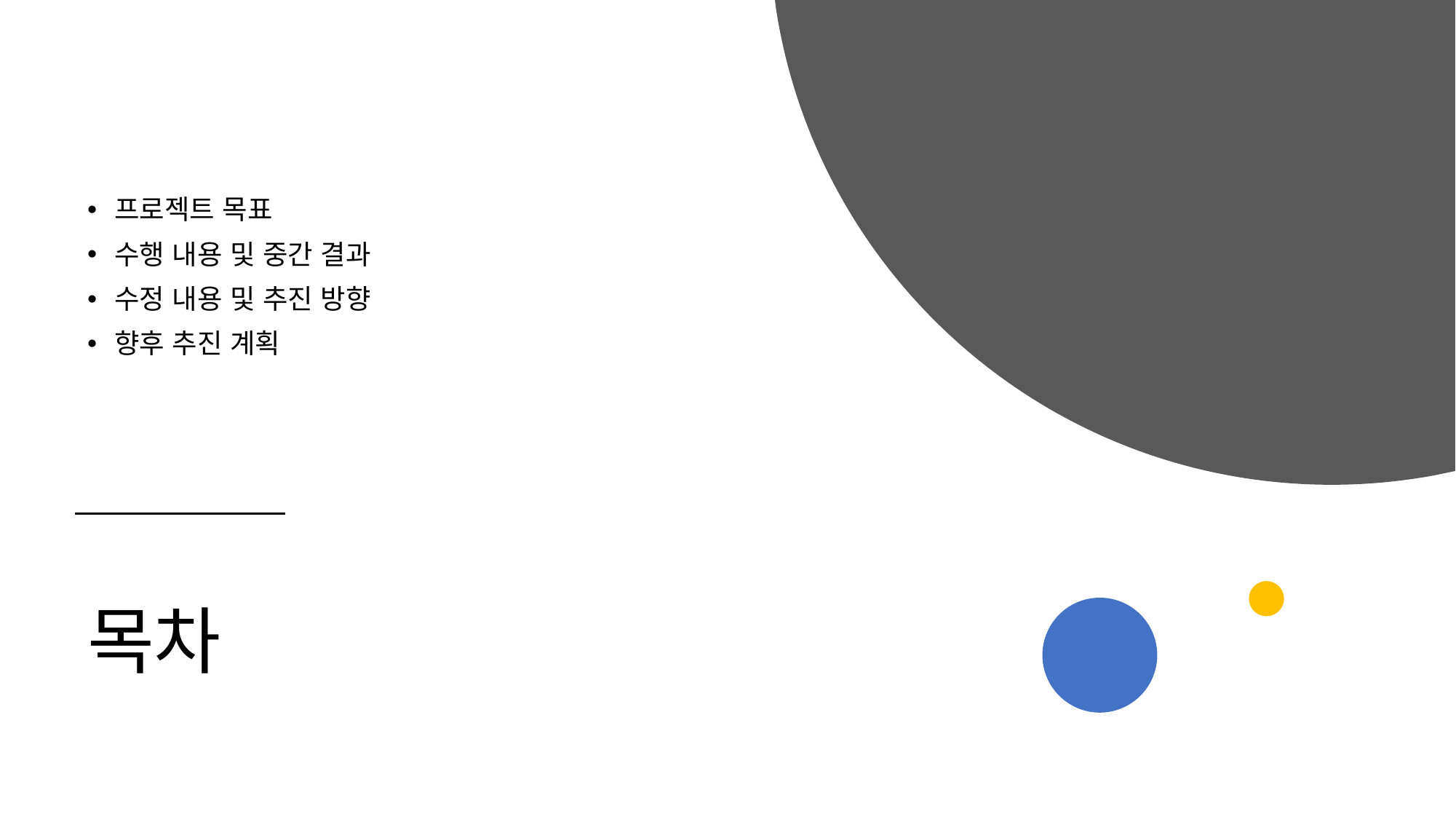

프로젝트 목표
수행 내용 및 중간 결과
수정 내용 및 추진 방향
향후 추진 계획
# 목차